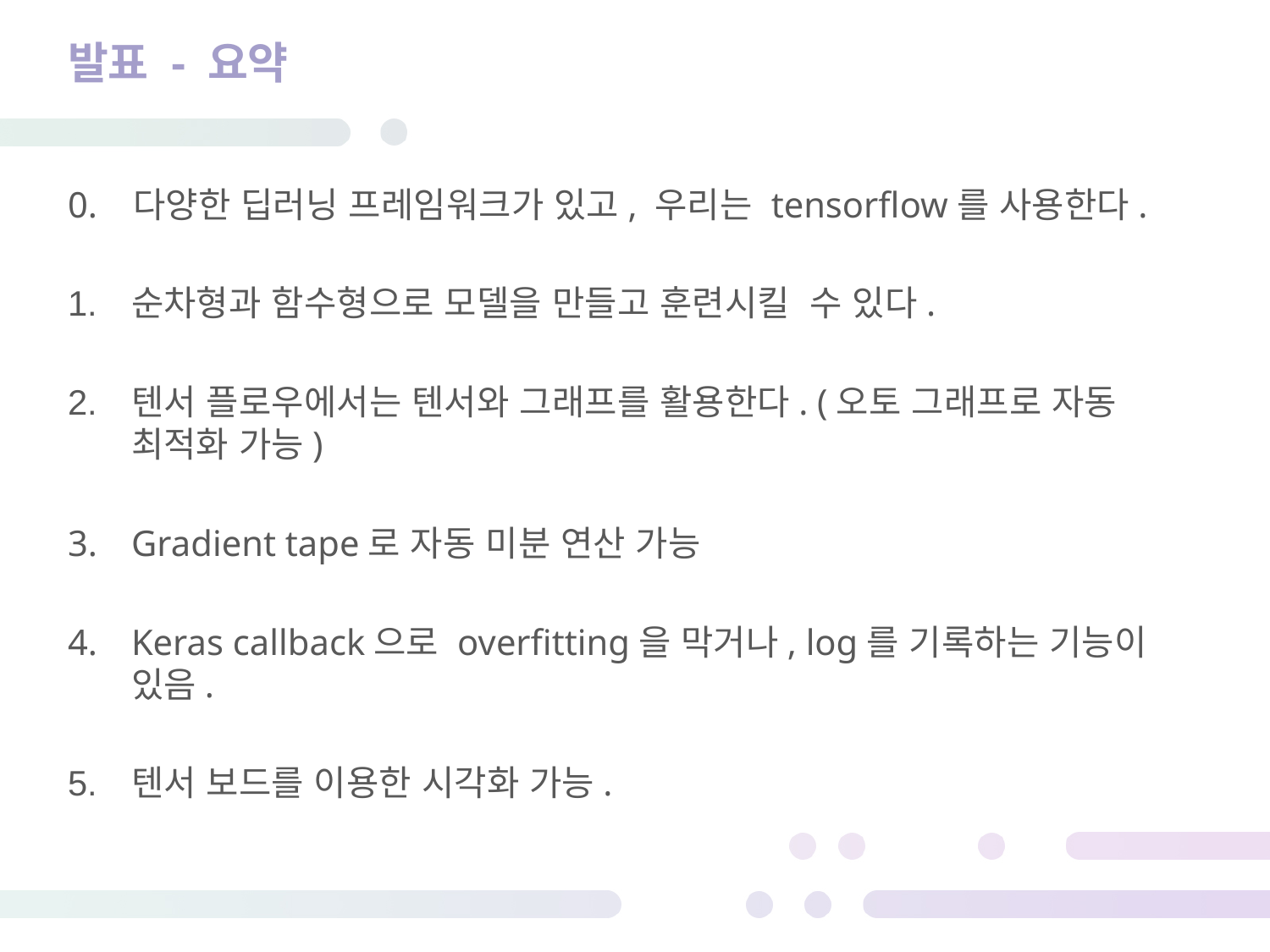

# 발표 - 요약
0.   다양한 딥러닝 프레임워크가 있고, 우리는 tensorflow를 사용한다.

순차형과 함수형으로 모델을 만들고 훈련시킬  수 있다.

텐서 플로우에서는 텐서와 그래프를 활용한다. (오토 그래프로 자동 최적화 가능)

Gradient tape로 자동 미분 연산 가능

Keras callback으로 overfitting을 막거나, log를 기록하는 기능이 있음.

텐서 보드를 이용한 시각화 가능.